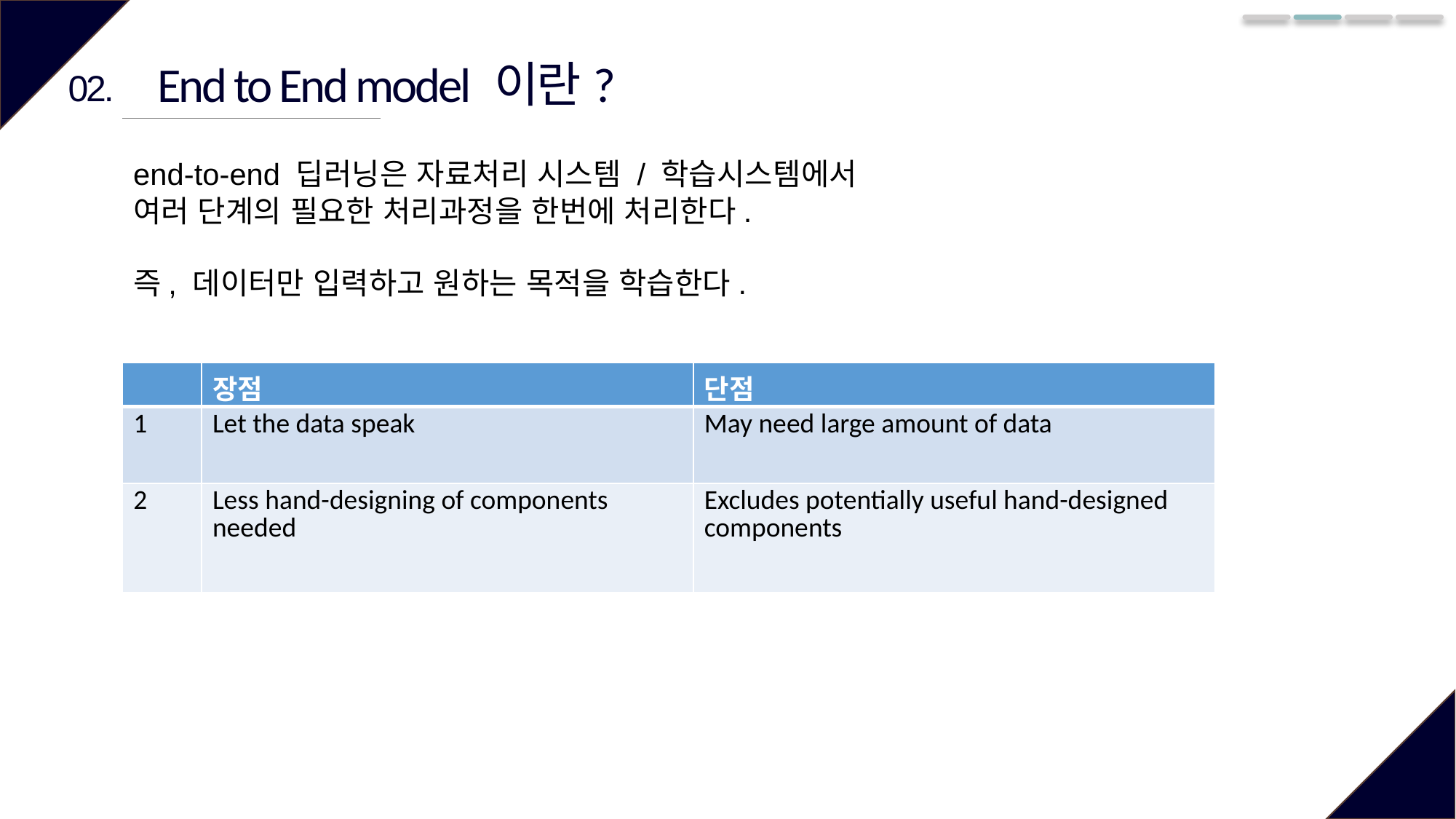

End to End model 이란?
02.
end-to-end 딥러닝은 자료처리 시스템 / 학습시스템에서
여러 단계의 필요한 처리과정을 한번에 처리한다.

즉, 데이터만 입력하고 원하는 목적을 학습한다.

|  | 장점 | 단점 |
| --- | --- | --- |
| 1 | Let the data speak | May need large amount of data |
| 2 | Less hand-designing of components needed | Excludes potentially useful hand-designed components |